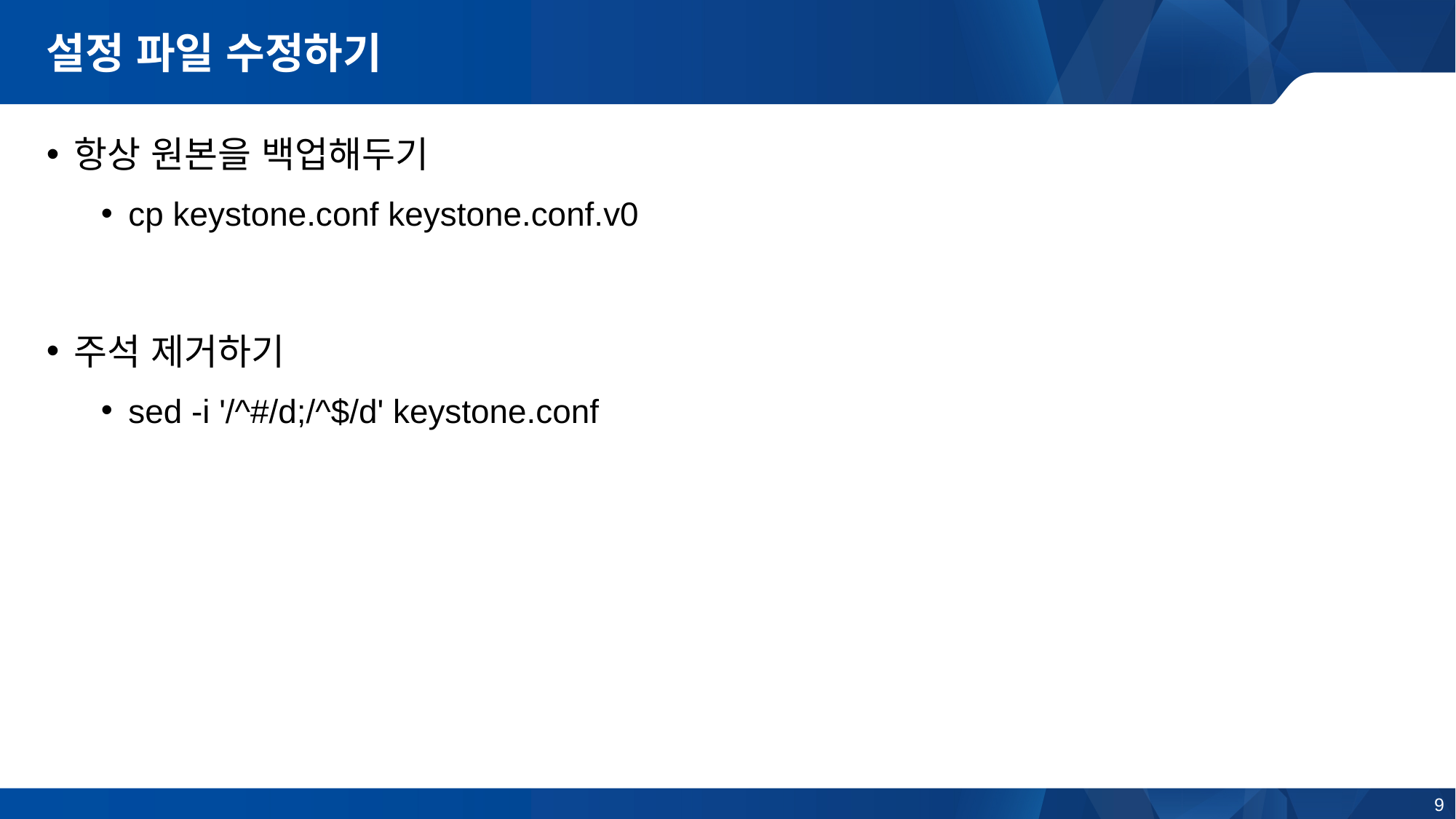

# 설정 파일 수정하기
항상 원본을 백업해두기
cp keystone.conf keystone.conf.v0

주석 제거하기
sed -i '/^#/d;/^$/d' keystone.conf
9